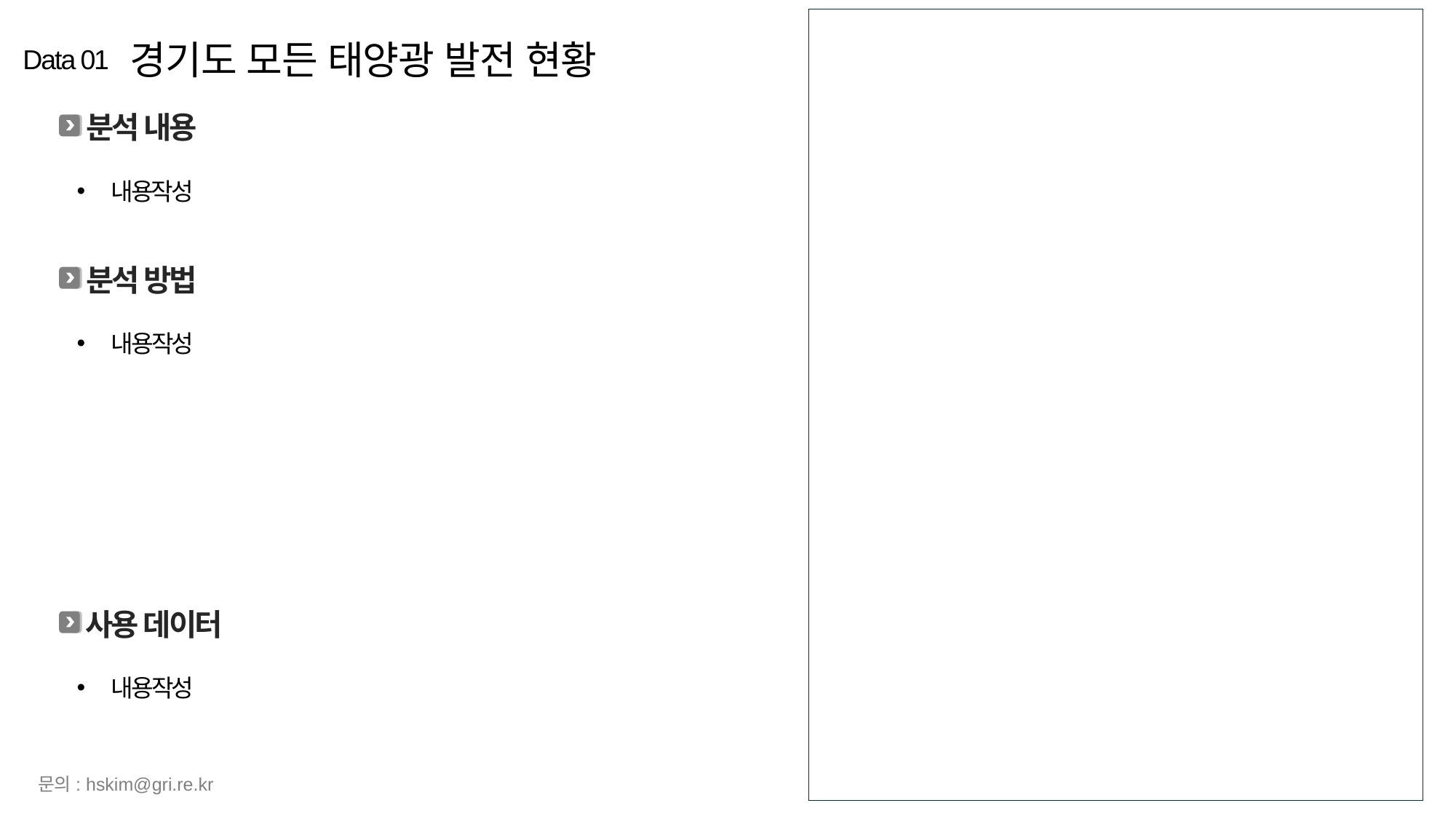

경기도 모든 태양광 발전 현황
Data 01
분석 내용

내용작성
분석 방법

내용작성
사용 데이터

내용작성
문의: hskim@gri.re.kr